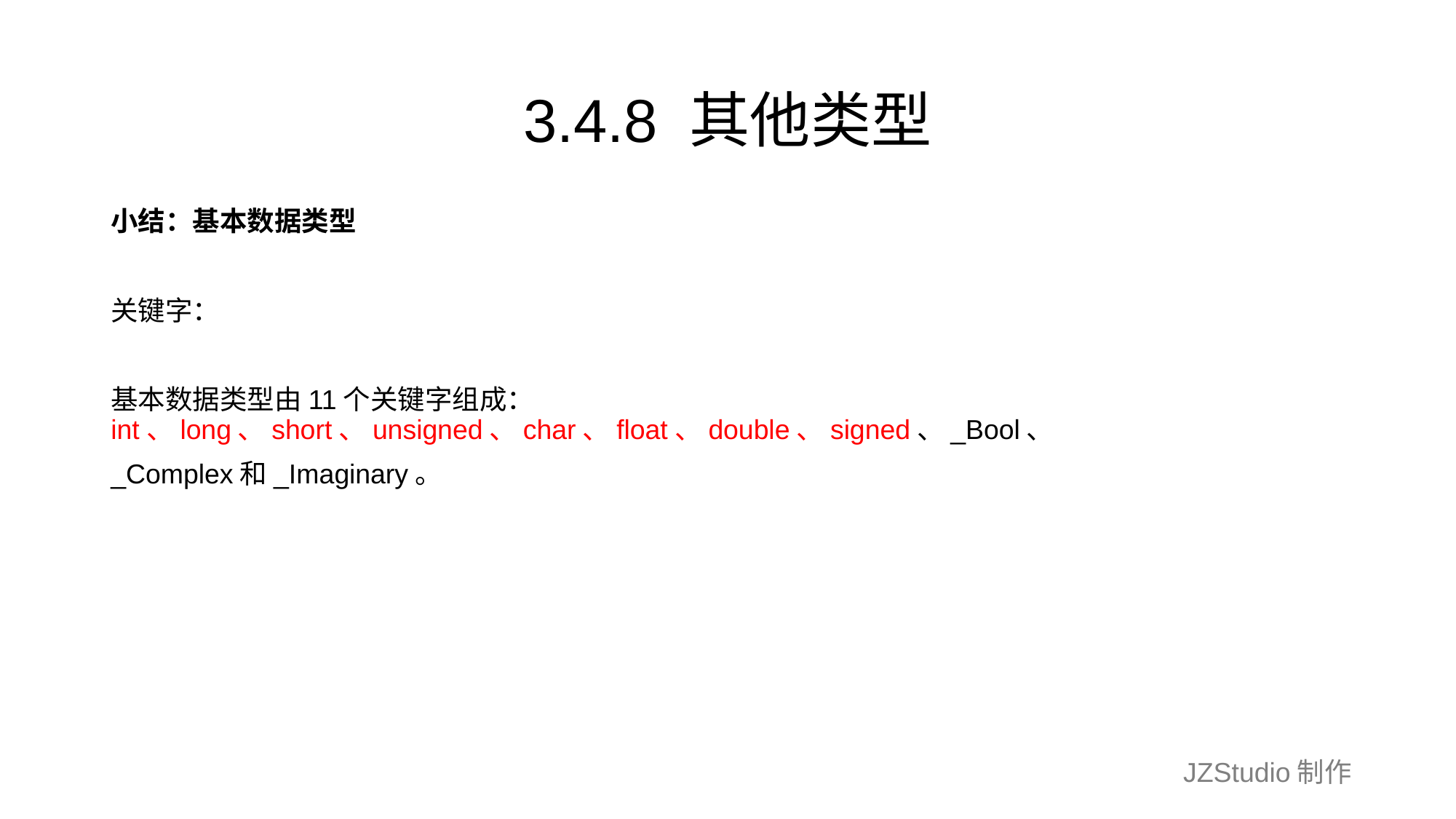

# 3.4.8 其他类型
小结：基本数据类型

关键字：

基本数据类型由11个关键字组成：int、long、short、unsigned、char、float、double、signed、_Bool、
_Complex和_Imaginary。